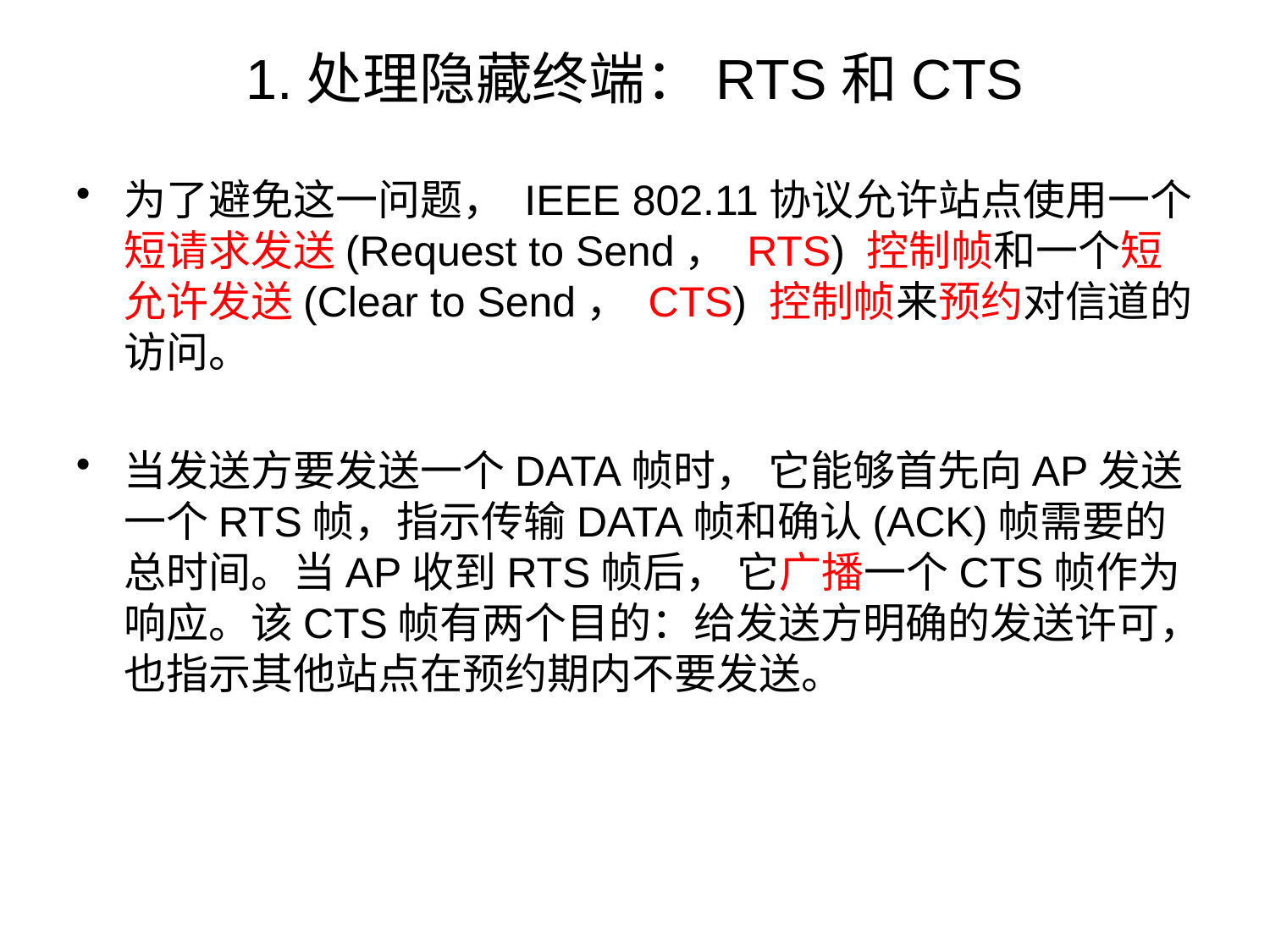

# 1.处理隐藏终端：RTS和CTS
为了避免这一问题， IEEE 802.11协议允许站点使用一个短请求发送(Request to Send， RTS) 控制帧和一个短允许发送(Clear to Send， CTS) 控制帧来预约对信道的访问。

当发送方要发送一个DATA帧时， 它能够首先向AP发送一个RTS帧，指示传输DATA帧和确认(ACK)帧需要的总时间。当AP收到RTS帧后， 它广播一个CTS帧作为响应。该CTS帧有两个目的：给发送方明确的发送许可，也指示其他站点在预约期内不要发送。